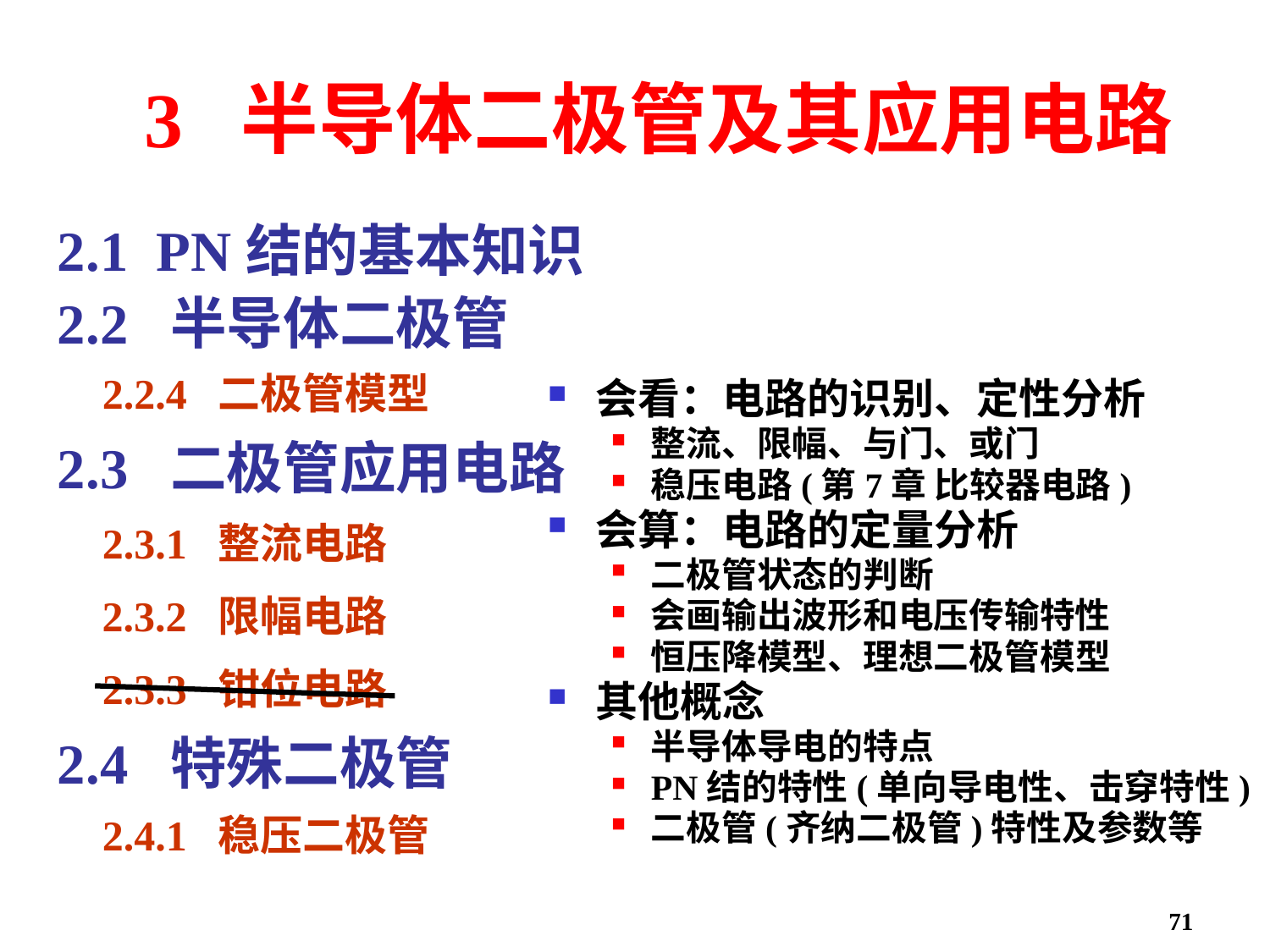

# 3  半导体二极管及其应用电路
2.1  PN结的基本知识
2.2  半导体二极管
2.2.4  二极管模型
会看：电路的识别、定性分析
整流、限幅、与门、或门
稳压电路(第7章 比较器电路)
会算：电路的定量分析
二极管状态的判断
会画输出波形和电压传输特性
恒压降模型、理想二极管模型
其他概念
半导体导电的特点
PN结的特性(单向导电性、击穿特性)
二极管(齐纳二极管)特性及参数等
2.3  二极管应用电路
2.3.1  整流电路
2.3.2  限幅电路
2.3.3  钳位电路

2.4  特殊二极管
2.4.1  稳压二极管
71